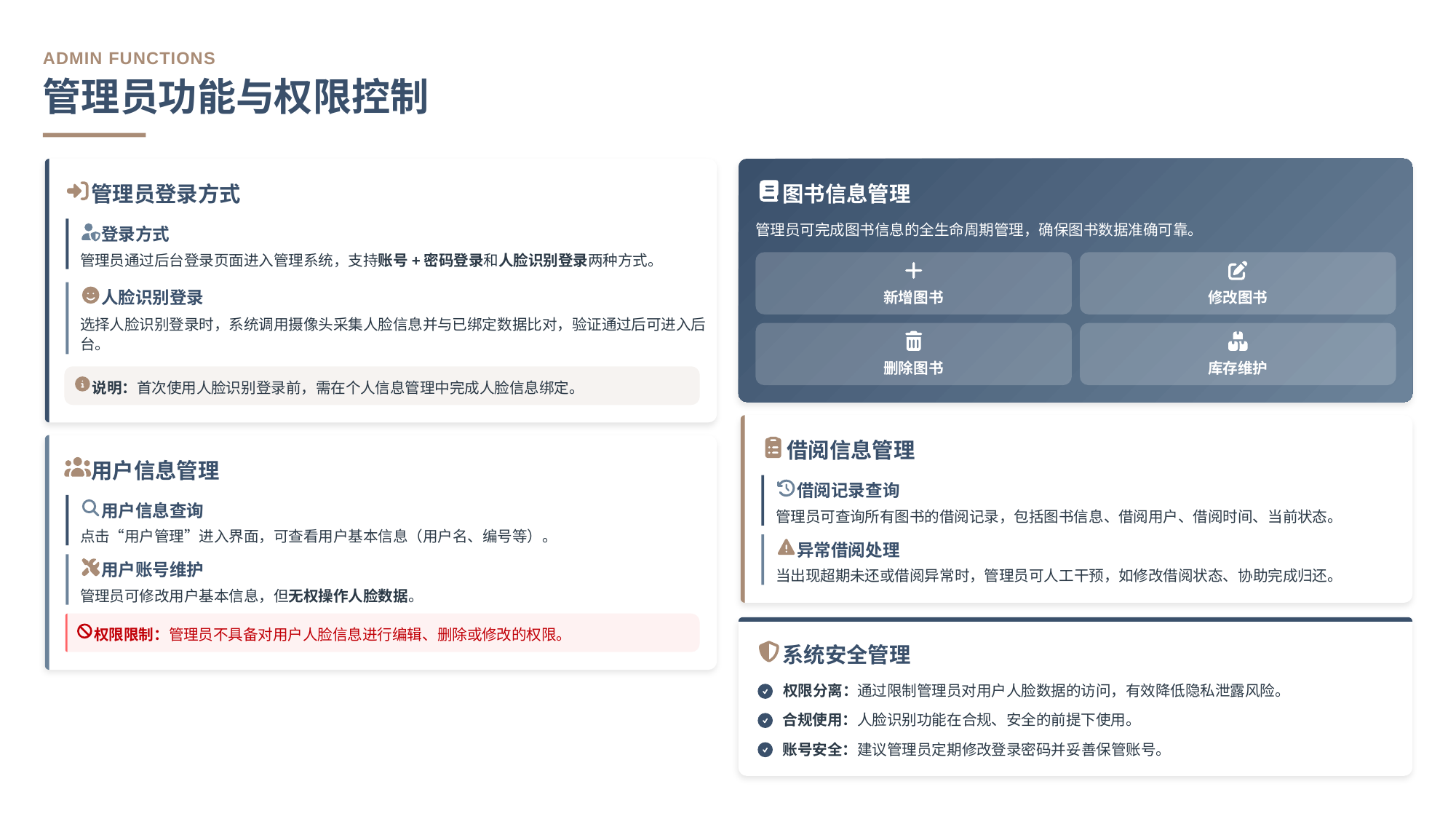

ADMIN FUNCTIONS
管理员功能与权限控制

管理员登录方式
图书信息管理

登录方式
管理员可完成图书信息的全生命周期管理，确保图书数据准确可靠。

管理员通过后台登录页面进入管理系统，支持账号+密码登录和人脸识别登录两种方式。

人脸识别登录
新增图书
修改图书

选择人脸识别登录时，系统调用摄像头采集人脸信息并与已绑定数据比对，验证通过后可进入后台。

删除图书
库存维护

说明：首次使用人脸识别登录前，需在个人信息管理中完成人脸信息绑定。

借阅信息管理

用户信息管理

借阅记录查询

用户信息查询

管理员可查询所有图书的借阅记录，包括图书信息、借阅用户、借阅时间、当前状态。
点击“用户管理”进入界面，可查看用户基本信息（用户名、编号等）。

异常借阅处理

用户账号维护

当出现超期未还或借阅异常时，管理员可人工干预，如修改借阅状态、协助完成归还。
管理员可修改用户基本信息，但无权操作人脸数据。

权限限制：管理员不具备对用户人脸信息进行编辑、删除或修改的权限。

系统安全管理

权限分离：通过限制管理员对用户人脸数据的访问，有效降低隐私泄露风险。

合规使用：人脸识别功能在合规、安全的前提下使用。

账号安全：建议管理员定期修改登录密码并妥善保管账号。